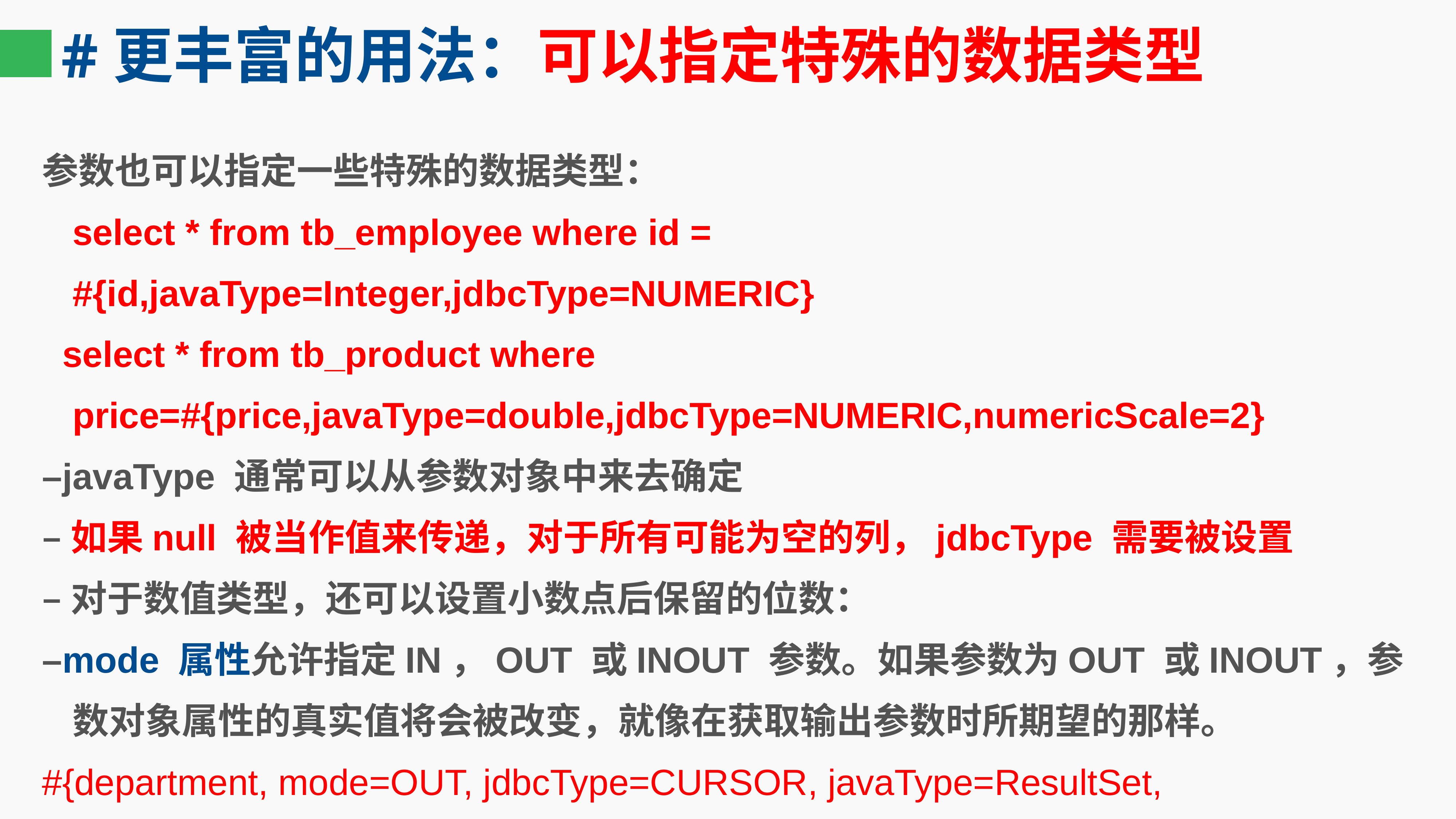

# #更丰富的用法：可以指定特殊的数据类型
参数也可以指定一些特殊的数据类型：
   select * from tb_employee where id = #{id,javaType=Integer,jdbcType=NUMERIC}
  select * from tb_product where price=#{price,javaType=double,jdbcType=NUMERIC,numericScale=2}
–javaType 通常可以从参数对象中来去确定
–如果null 被当作值来传递，对于所有可能为空的列，jdbcType 需要被设置
–对于数值类型，还可以设置小数点后保留的位数：
–mode 属性允许指定IN，OUT 或INOUT 参数。如果参数为OUT 或INOUT，参数对象属性的真实值将会被改变，就像在获取输出参数时所期望的那样。
#{department, mode=OUT, jdbcType=CURSOR, javaType=ResultSet, resultMap=departmentResultMap}